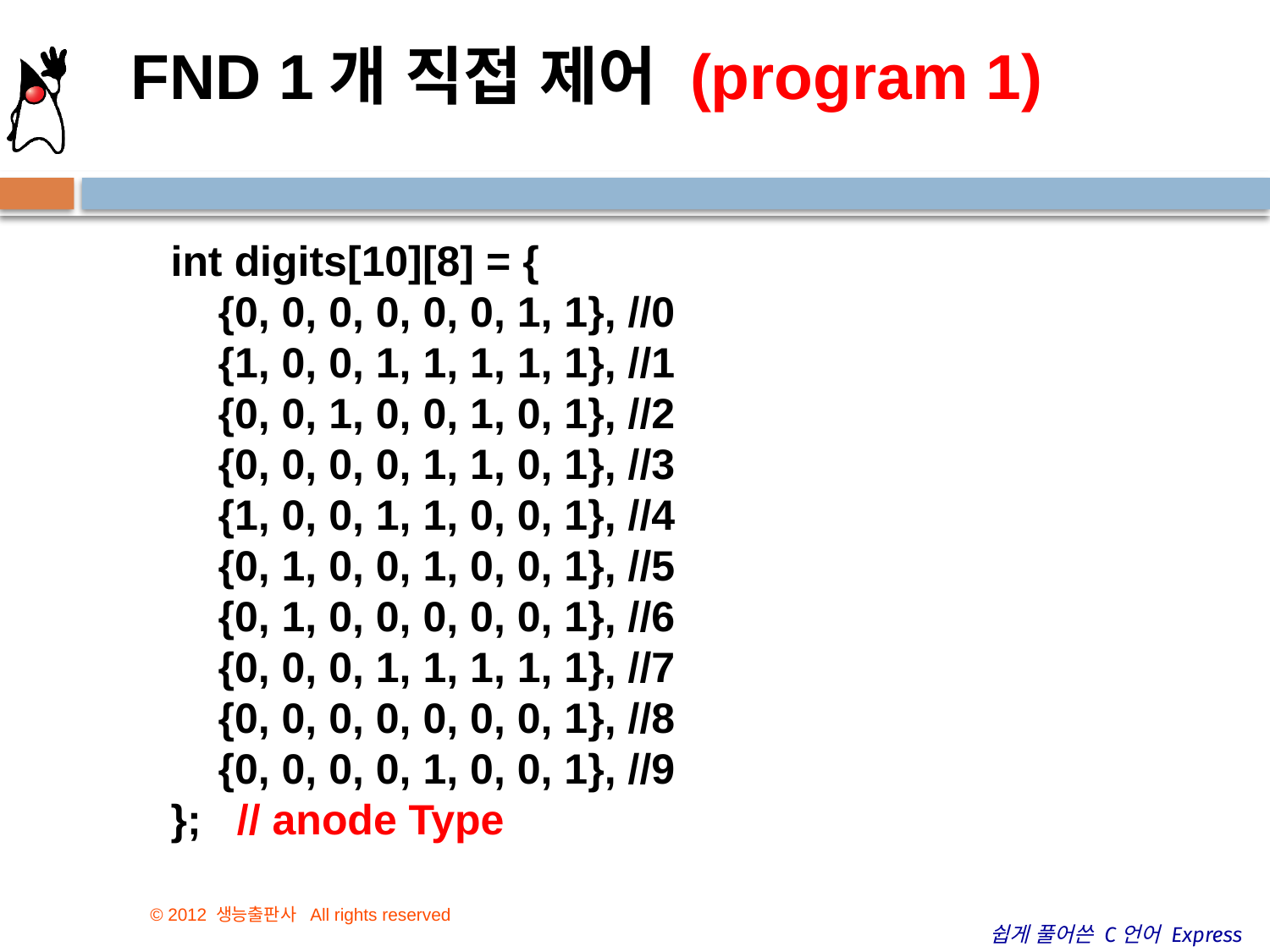

FND 1개 직접 제어 (program 1)
int digits[10][8] = {
    {0, 0, 0, 0, 0, 0, 1, 1}, //0
    {1, 0, 0, 1, 1, 1, 1, 1}, //1
    {0, 0, 1, 0, 0, 1, 0, 1}, //2
    {0, 0, 0, 0, 1, 1, 0, 1}, //3
    {1, 0, 0, 1, 1, 0, 0, 1}, //4
    {0, 1, 0, 0, 1, 0, 0, 1}, //5
    {0, 1, 0, 0, 0, 0, 0, 1}, //6
    {0, 0, 0, 1, 1, 1, 1, 1}, //7
    {0, 0, 0, 0, 0, 0, 0, 1}, //8
    {0, 0, 0, 0, 1, 0, 0, 1}, //9
};   // anode Type